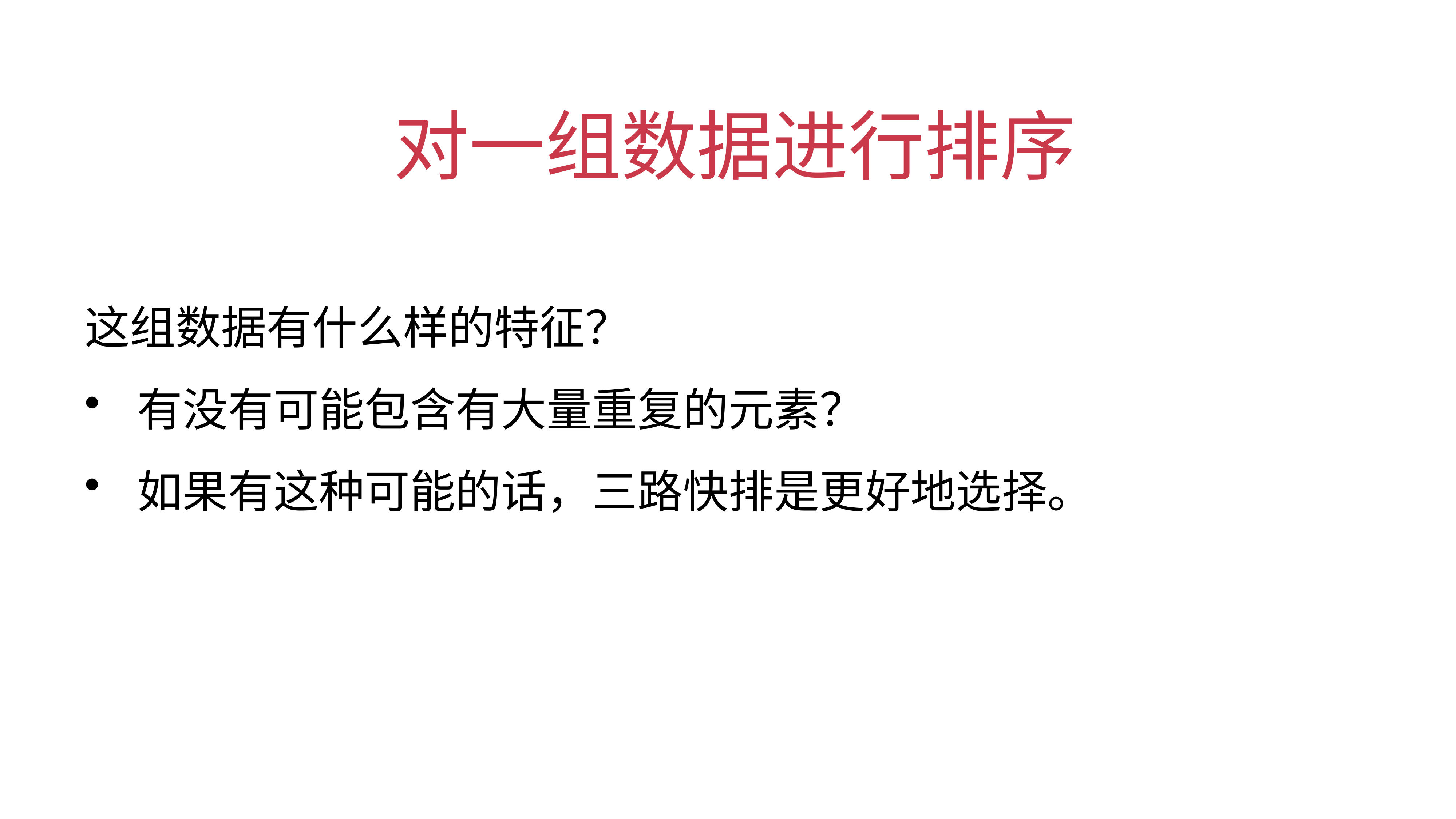

# 对一组数据进行排序
这组数据有什么样的特征？
  有没有可能包含有大量重复的元素？
  如果有这种可能的话，三路快排是更好地选择。